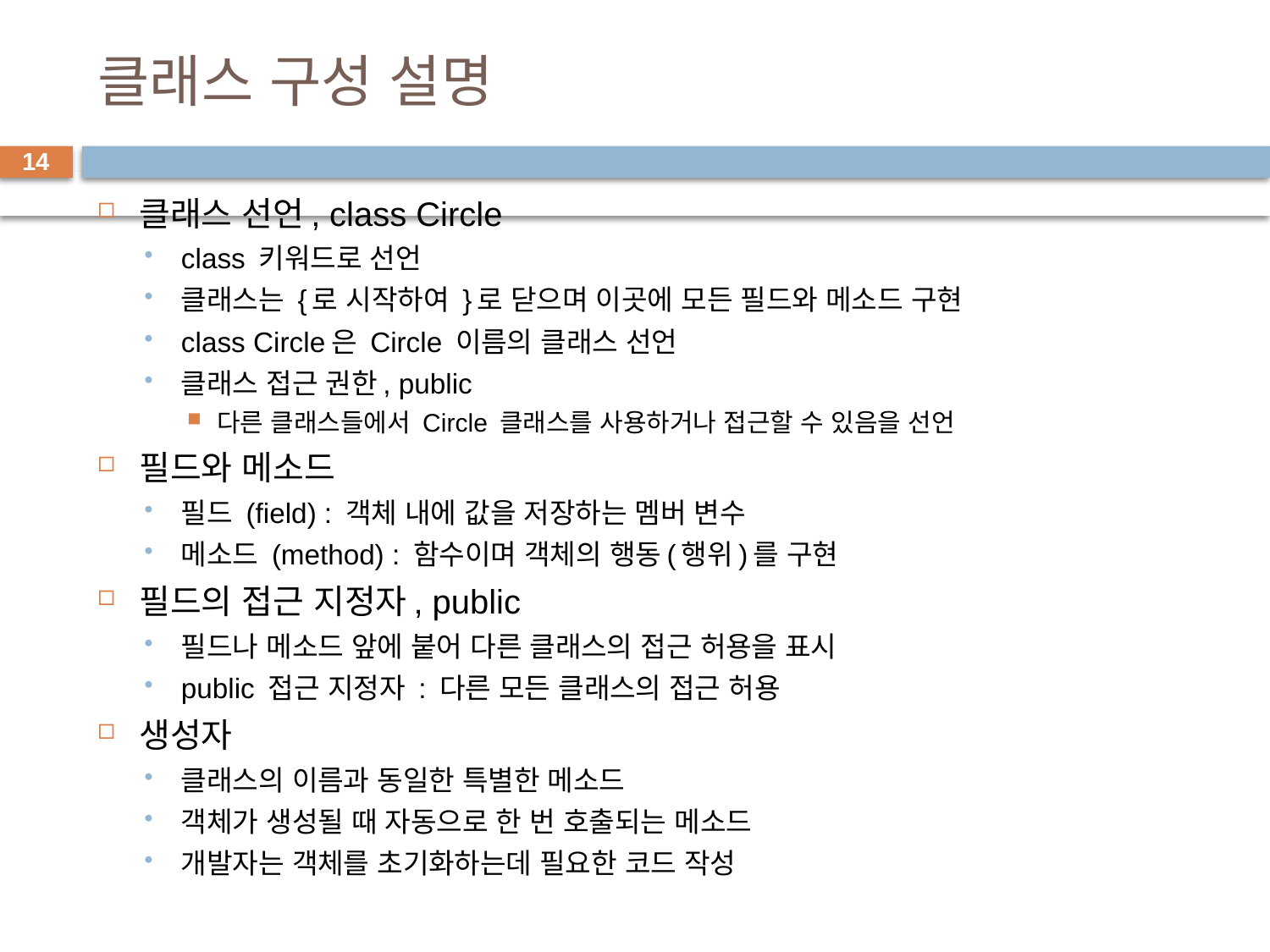

# 클래스 구성 설명
14
클래스 선언, class Circle
class 키워드로 선언
클래스는 {로 시작하여 }로 닫으며 이곳에 모든 필드와 메소드 구현
class Circle은 Circle 이름의 클래스 선언
클래스 접근 권한, public
다른 클래스들에서 Circle 클래스를 사용하거나 접근할 수 있음을 선언
필드와 메소드
필드 (field) : 객체 내에 값을 저장하는 멤버 변수
메소드 (method) : 함수이며 객체의 행동(행위)를 구현
필드의 접근 지정자, public
필드나 메소드 앞에 붙어 다른 클래스의 접근 허용을 표시
public 접근 지정자 : 다른 모든 클래스의 접근 허용
생성자
클래스의 이름과 동일한 특별한 메소드
객체가 생성될 때 자동으로 한 번 호출되는 메소드
개발자는 객체를 초기화하는데 필요한 코드 작성